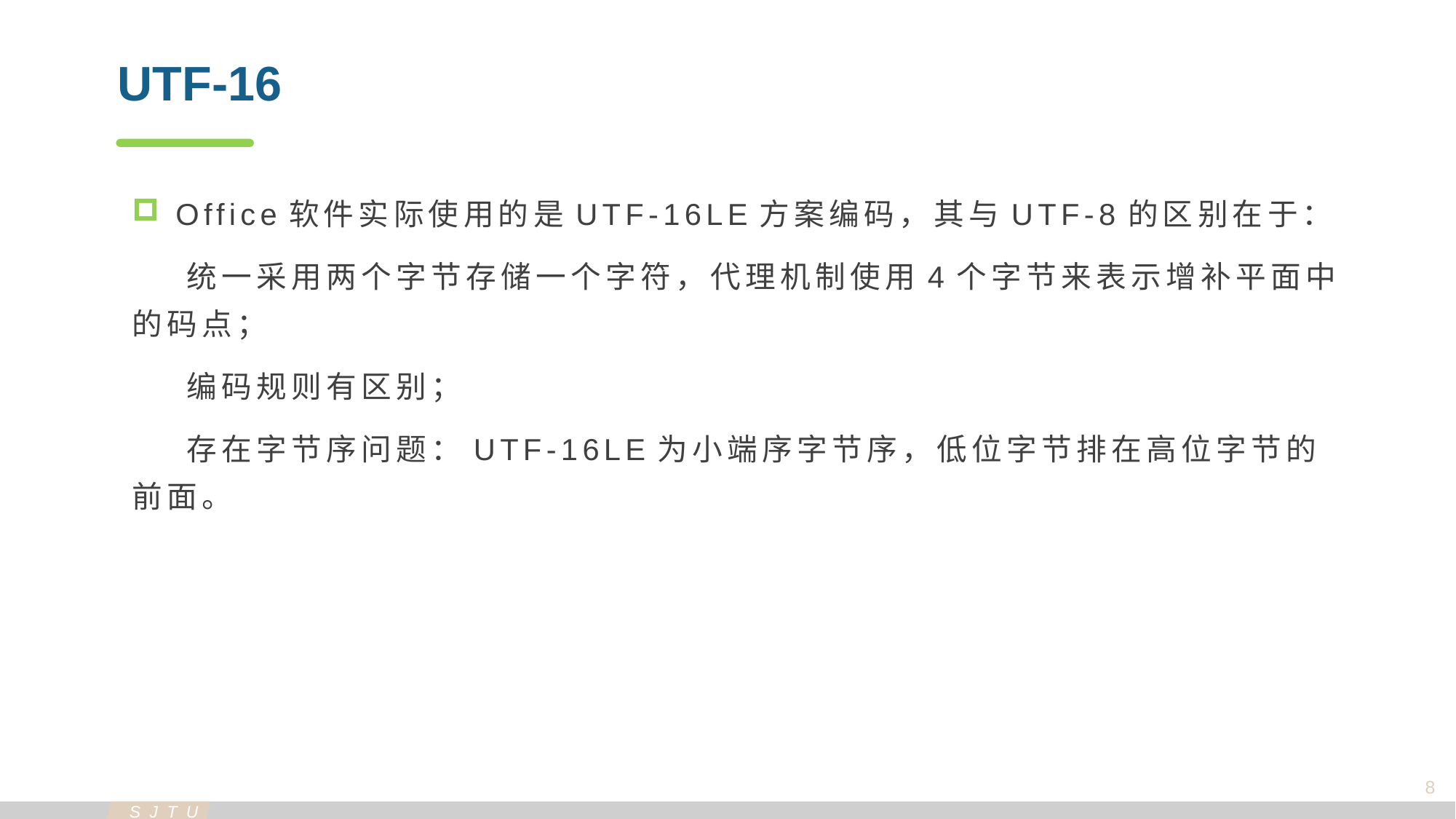

UTF-16
Office软件实际使用的是UTF-16LE方案编码，其与UTF-8的区别在于：
统一采用两个字节存储一个字符，代理机制使用4个字节来表示增补平面中的码点；
编码规则有区别；
存在字节序问题：UTF-16LE为小端序字节序，低位字节排在高位字节的前面。

8